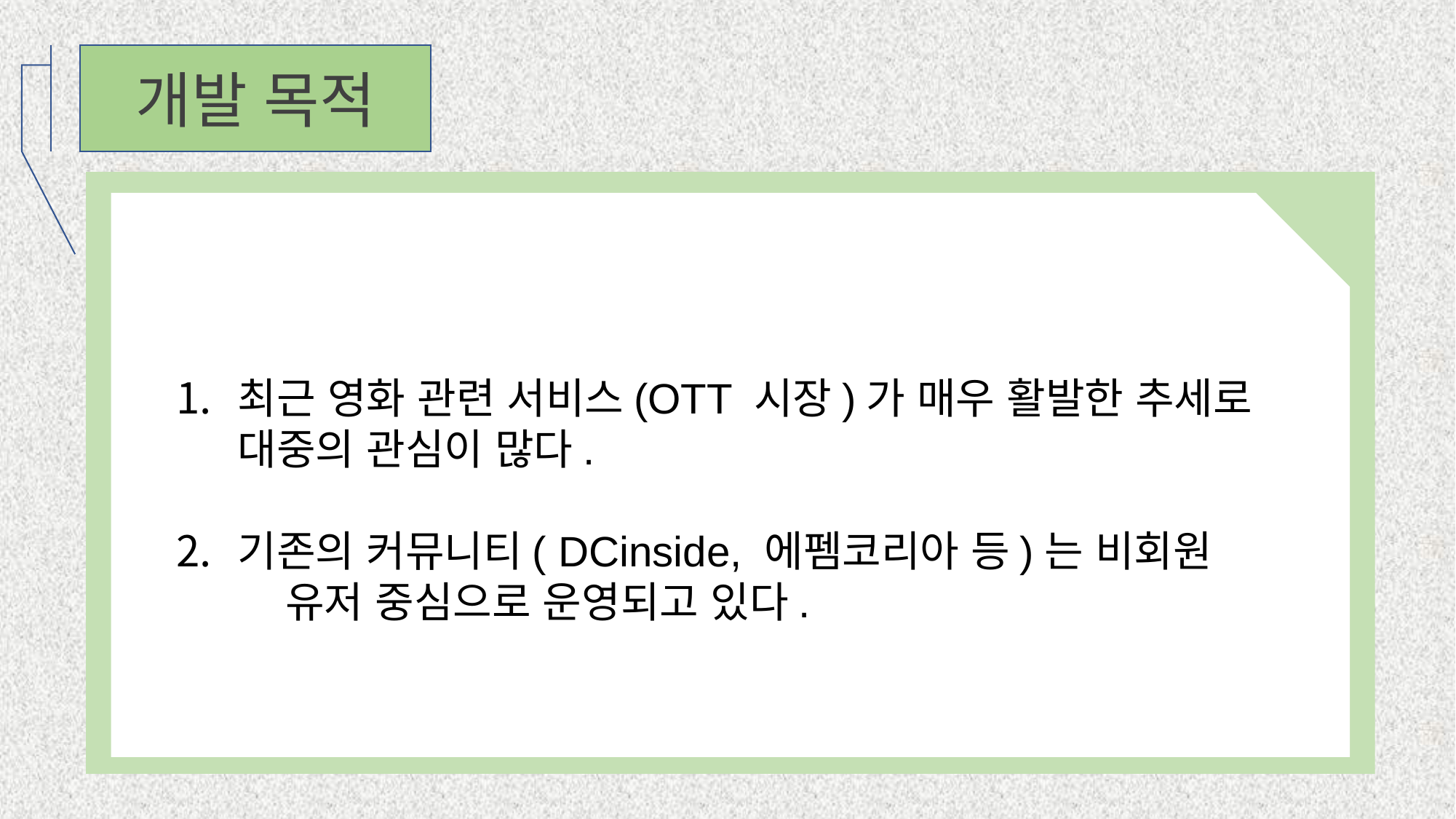

개발 목적

최근 영화 관련 서비스(OTT 시장)가 매우 활발한 추세로 대중의 관심이 많다.

기존의 커뮤니티( DCinside, 에펨코리아 등)는 비회원
	유저 중심으로 운영되고 있다.